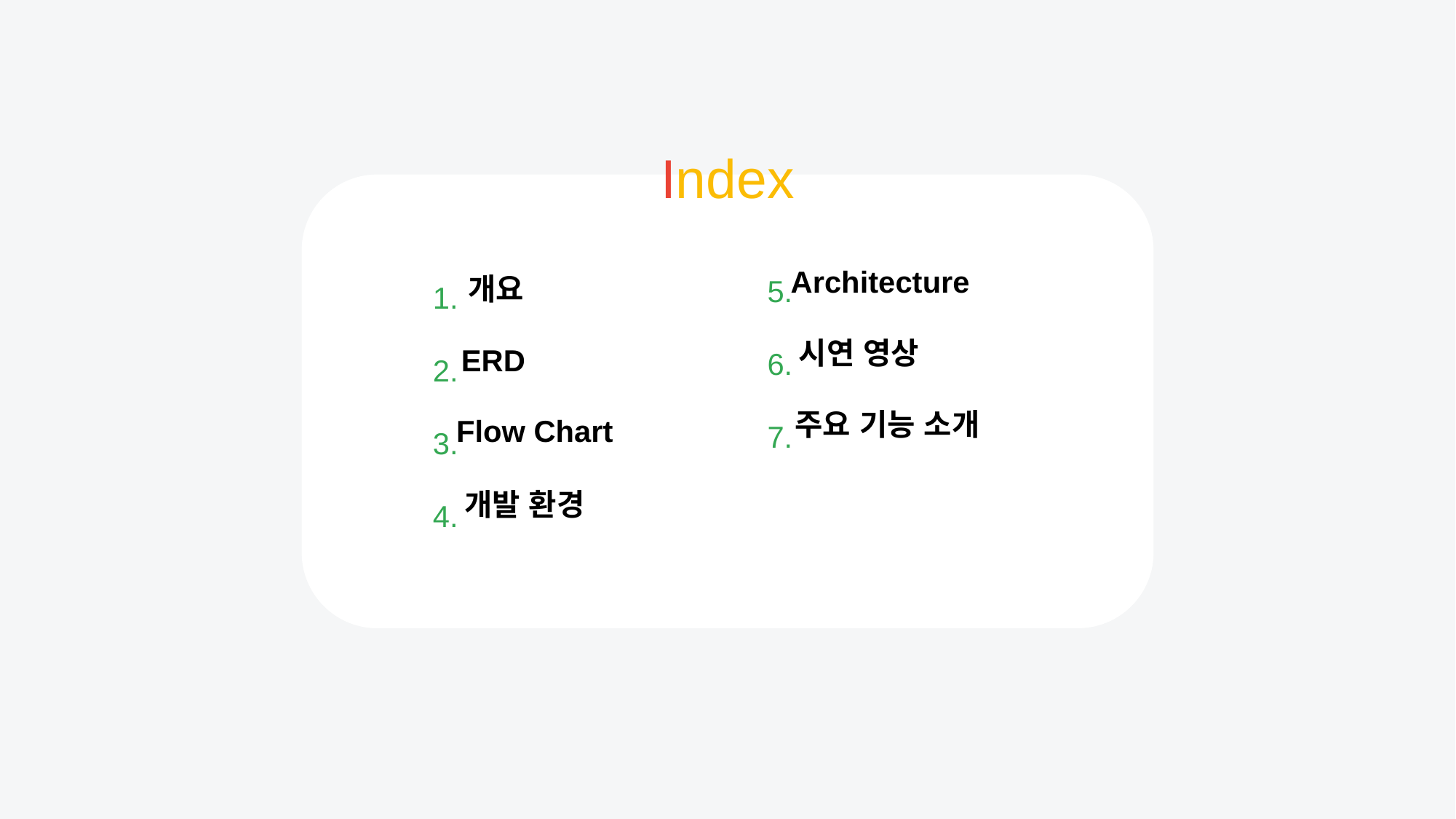

Index
1
5.
6.
7.

Architecture

시연 영상
주요 기능 소개
1.
2.
3.
4.

개요
ERD
Flow Chart
개발 환경